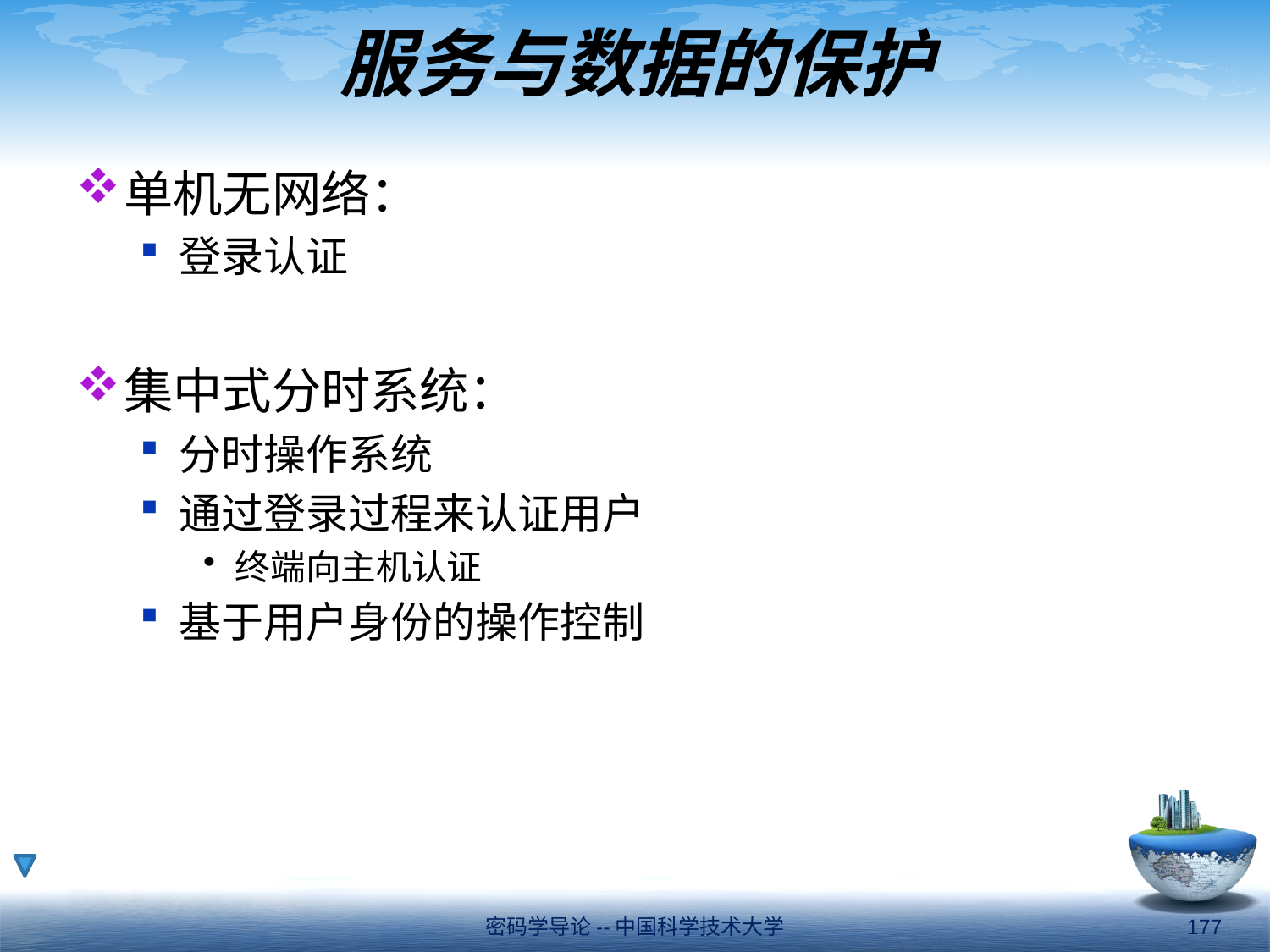

# 服务与数据的保护
单机无网络：
登录认证

集中式分时系统：
分时操作系统
通过登录过程来认证用户
终端向主机认证
基于用户身份的操作控制

密码学导论--中国科学技术大学
177